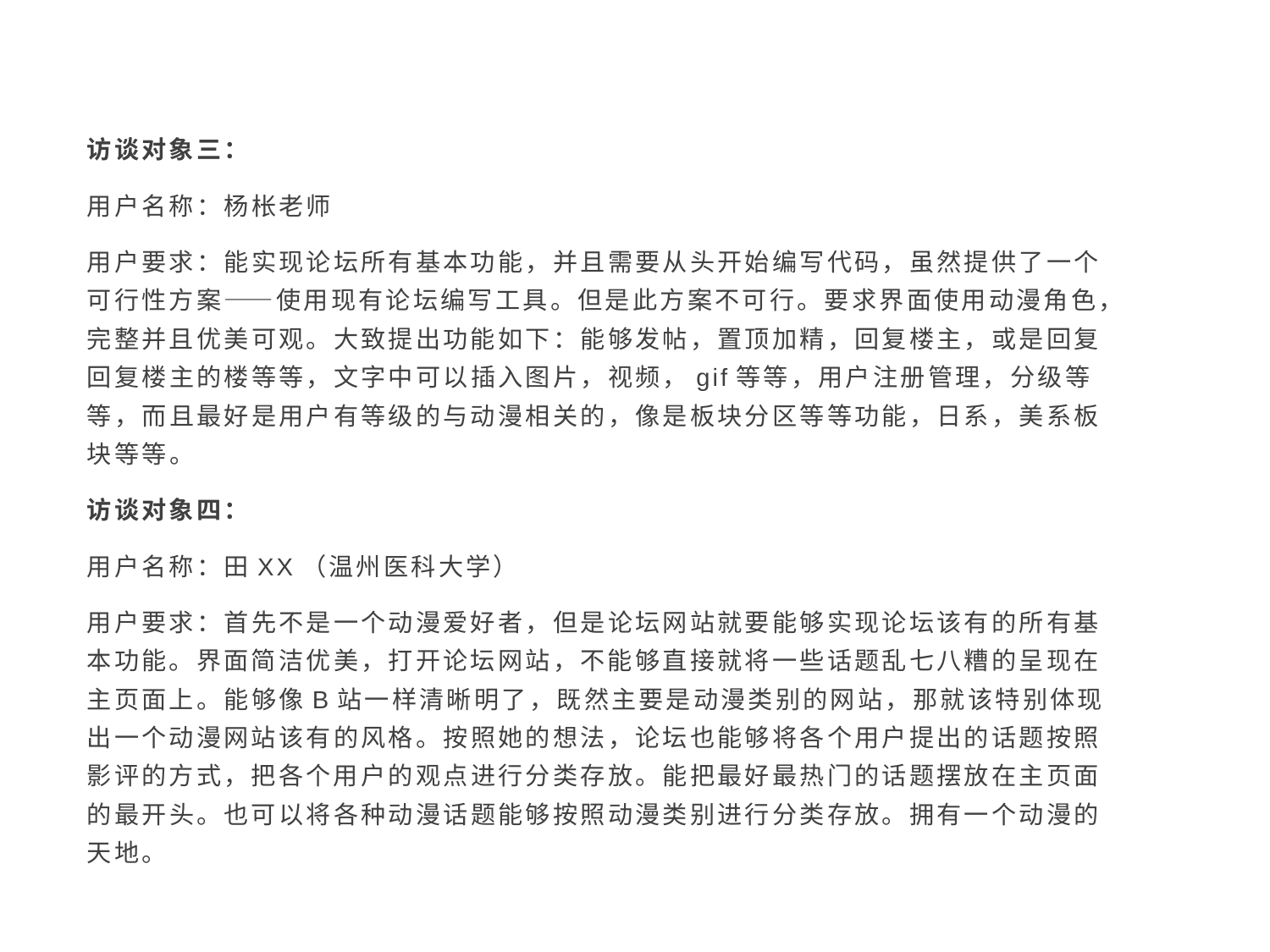

访谈对象三：
用户名称：杨枨老师
用户要求：能实现论坛所有基本功能，并且需要从头开始编写代码，虽然提供了一个可行性方案——使用现有论坛编写工具。但是此方案不可行。要求界面使用动漫角色，完整并且优美可观。大致提出功能如下：能够发帖，置顶加精，回复楼主，或是回复回复楼主的楼等等，文字中可以插入图片，视频，gif等等，用户注册管理，分级等等，而且最好是用户有等级的与动漫相关的，像是板块分区等等功能，日系，美系板块等等。
访谈对象四：
用户名称：田XX（温州医科大学）
用户要求：首先不是一个动漫爱好者，但是论坛网站就要能够实现论坛该有的所有基本功能。界面简洁优美，打开论坛网站，不能够直接就将一些话题乱七八糟的呈现在主页面上。能够像B站一样清晰明了，既然主要是动漫类别的网站，那就该特别体现出一个动漫网站该有的风格。按照她的想法，论坛也能够将各个用户提出的话题按照影评的方式，把各个用户的观点进行分类存放。能把最好最热门的话题摆放在主页面的最开头。也可以将各种动漫话题能够按照动漫类别进行分类存放。拥有一个动漫的天地。